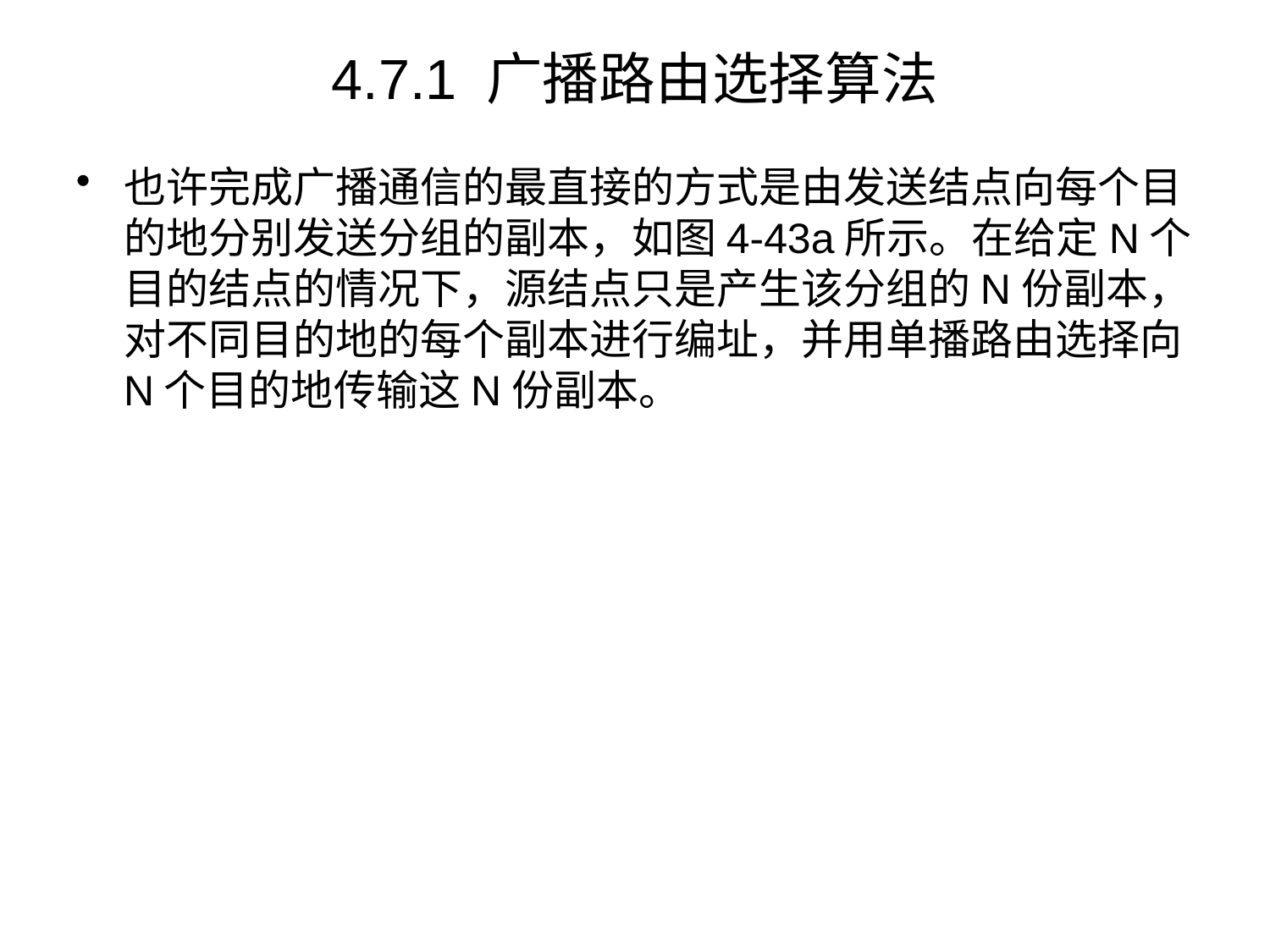

# 4.7.1 广播路由选择算法
也许完成广播通信的最直接的方式是由发送结点向每个目的地分别发送分组的副本，如图4-43a所示。在给定N个目的结点的情况下，源结点只是产生该分组的N份副本，对不同目的地的每个副本进行编址，并用单播路由选择向N个目的地传输这N份副本。